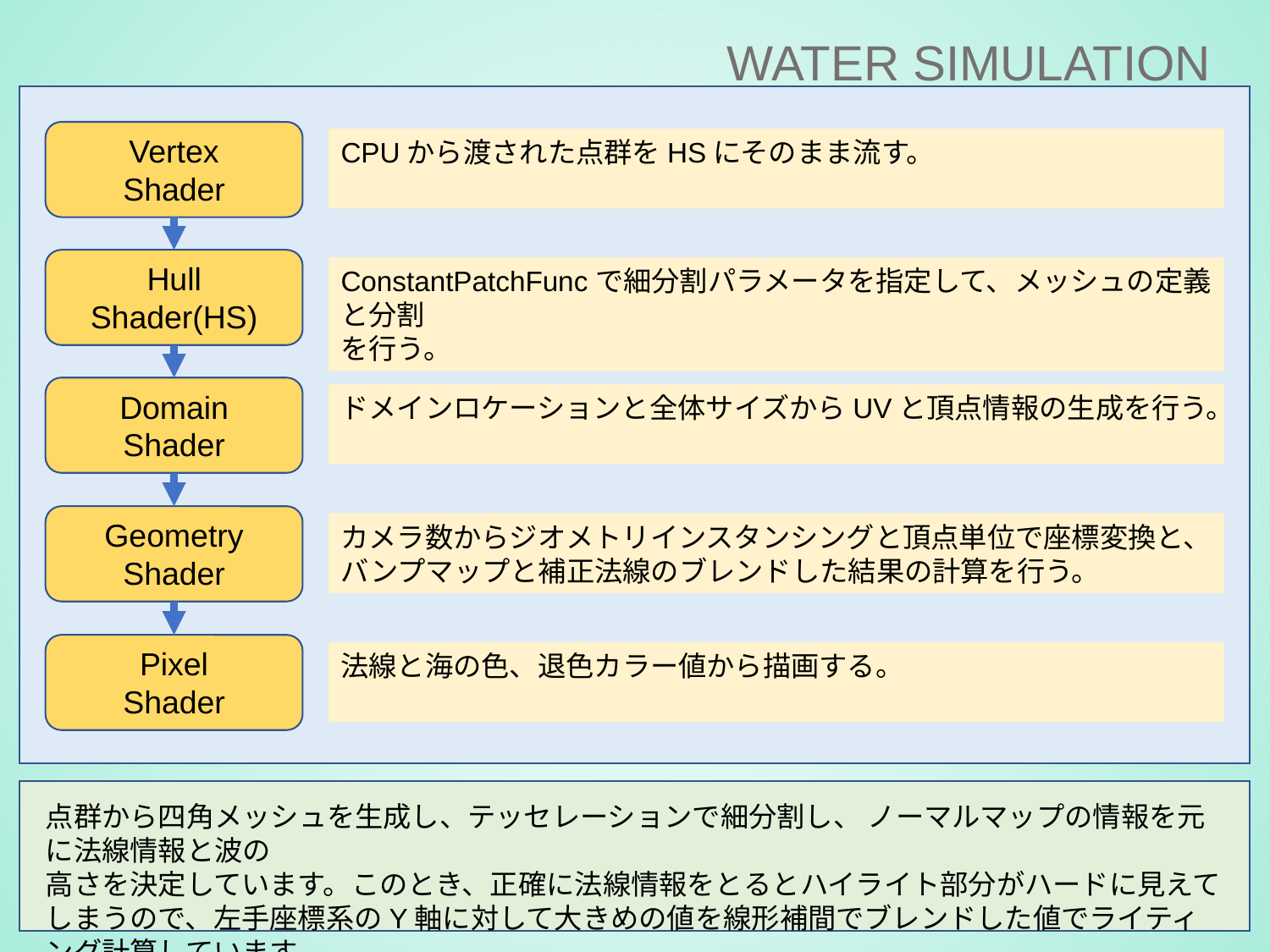

Water simulation

Vertex
Shader
CPUから渡された点群をHSにそのまま流す。

Hull
Shader(HS)
ConstantPatchFuncで細分割パラメータを指定して、メッシュの定義と分割
を行う。
Domain
Shader
ドメインロケーションと全体サイズからUVと頂点情報の生成を行う。

Geometry Shader
カメラ数からジオメトリインスタンシングと頂点単位で座標変換と、バンプマップと補正法線のブレンドした結果の計算を行う。
Pixel
Shader
法線と海の色、退色カラー値から描画する。

点群から四角メッシュを生成し、テッセレーションで細分割し、 ノーマルマップの情報を元に法線情報と波の
高さを決定しています。このとき、正確に法線情報をとるとハイライト部分がハードに見えてしまうので、左手座標系のY軸に対して大きめの値を線形補間でブレンドした値でライティング計算しています。